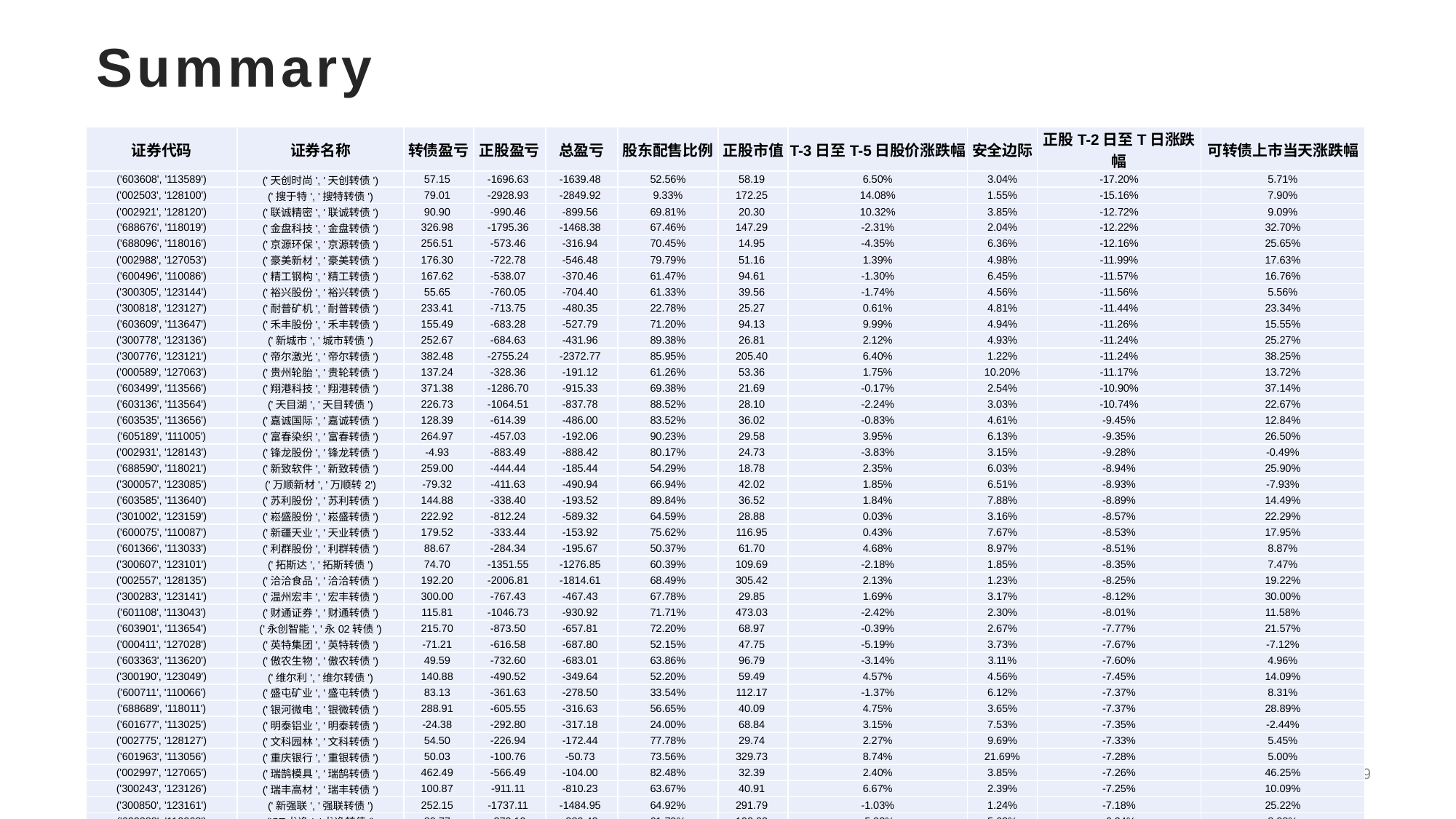

# Summary
| 证券代码 | 证券名称 | 转债盈亏 | 正股盈亏 | 总盈亏 | 股东配售比例 | 正股市值 | T-3日至T-5日股价涨跌幅 | 安全边际 | 正股T-2日至T日涨跌幅 | 可转债上市当天涨跌幅 |
| --- | --- | --- | --- | --- | --- | --- | --- | --- | --- | --- |
| ('603608', '113589') | ('天创时尚', '天创转债') | 57.15 | -1696.63 | -1639.48 | 52.56% | 58.19 | 6.50% | 3.04% | -17.20% | 5.71% |
| ('002503', '128100') | ('搜于特', '搜特转债') | 79.01 | -2928.93 | -2849.92 | 9.33% | 172.25 | 14.08% | 1.55% | -15.16% | 7.90% |
| ('002921', '128120') | ('联诚精密', '联诚转债') | 90.90 | -990.46 | -899.56 | 69.81% | 20.30 | 10.32% | 3.85% | -12.72% | 9.09% |
| ('688676', '118019') | ('金盘科技', '金盘转债') | 326.98 | -1795.36 | -1468.38 | 67.46% | 147.29 | -2.31% | 2.04% | -12.22% | 32.70% |
| ('688096', '118016') | ('京源环保', '京源转债') | 256.51 | -573.46 | -316.94 | 70.45% | 14.95 | -4.35% | 6.36% | -12.16% | 25.65% |
| ('002988', '127053') | ('豪美新材', '豪美转债') | 176.30 | -722.78 | -546.48 | 79.79% | 51.16 | 1.39% | 4.98% | -11.99% | 17.63% |
| ('600496', '110086') | ('精工钢构', '精工转债') | 167.62 | -538.07 | -370.46 | 61.47% | 94.61 | -1.30% | 6.45% | -11.57% | 16.76% |
| ('300305', '123144') | ('裕兴股份', '裕兴转债') | 55.65 | -760.05 | -704.40 | 61.33% | 39.56 | -1.74% | 4.56% | -11.56% | 5.56% |
| ('300818', '123127') | ('耐普矿机', '耐普转债') | 233.41 | -713.75 | -480.35 | 22.78% | 25.27 | 0.61% | 4.81% | -11.44% | 23.34% |
| ('603609', '113647') | ('禾丰股份', '禾丰转债') | 155.49 | -683.28 | -527.79 | 71.20% | 94.13 | 9.99% | 4.94% | -11.26% | 15.55% |
| ('300778', '123136') | ('新城市', '城市转债') | 252.67 | -684.63 | -431.96 | 89.38% | 26.81 | 2.12% | 4.93% | -11.24% | 25.27% |
| ('300776', '123121') | ('帝尔激光', '帝尔转债') | 382.48 | -2755.24 | -2372.77 | 85.95% | 205.40 | 6.40% | 1.22% | -11.24% | 38.25% |
| ('000589', '127063') | ('贵州轮胎', '贵轮转债') | 137.24 | -328.36 | -191.12 | 61.26% | 53.36 | 1.75% | 10.20% | -11.17% | 13.72% |
| ('603499', '113566') | ('翔港科技', '翔港转债') | 371.38 | -1286.70 | -915.33 | 69.38% | 21.69 | -0.17% | 2.54% | -10.90% | 37.14% |
| ('603136', '113564') | ('天目湖', '天目转债') | 226.73 | -1064.51 | -837.78 | 88.52% | 28.10 | -2.24% | 3.03% | -10.74% | 22.67% |
| ('603535', '113656') | ('嘉诚国际', '嘉诚转债') | 128.39 | -614.39 | -486.00 | 83.52% | 36.02 | -0.83% | 4.61% | -9.45% | 12.84% |
| ('605189', '111005') | ('富春染织', '富春转债') | 264.97 | -457.03 | -192.06 | 90.23% | 29.58 | 3.95% | 6.13% | -9.35% | 26.50% |
| ('002931', '128143') | ('锋龙股份', '锋龙转债') | -4.93 | -883.49 | -888.42 | 80.17% | 24.73 | -3.83% | 3.15% | -9.28% | -0.49% |
| ('688590', '118021') | ('新致软件', '新致转债') | 259.00 | -444.44 | -185.44 | 54.29% | 18.78 | 2.35% | 6.03% | -8.94% | 25.90% |
| ('300057', '123085') | ('万顺新材', '万顺转2') | -79.32 | -411.63 | -490.94 | 66.94% | 42.02 | 1.85% | 6.51% | -8.93% | -7.93% |
| ('603585', '113640') | ('苏利股份', '苏利转债') | 144.88 | -338.40 | -193.52 | 89.84% | 36.52 | 1.84% | 7.88% | -8.89% | 14.49% |
| ('301002', '123159') | ('崧盛股份', '崧盛转债') | 222.92 | -812.24 | -589.32 | 64.59% | 28.88 | 0.03% | 3.16% | -8.57% | 22.29% |
| ('600075', '110087') | ('新疆天业', '天业转债') | 179.52 | -333.44 | -153.92 | 75.62% | 116.95 | 0.43% | 7.67% | -8.53% | 17.95% |
| ('601366', '113033') | ('利群股份', '利群转债') | 88.67 | -284.34 | -195.67 | 50.37% | 61.70 | 4.68% | 8.97% | -8.51% | 8.87% |
| ('300607', '123101') | ('拓斯达', '拓斯转债') | 74.70 | -1351.55 | -1276.85 | 60.39% | 109.69 | -2.18% | 1.85% | -8.35% | 7.47% |
| ('002557', '128135') | ('洽洽食品', '洽洽转债') | 192.20 | -2006.81 | -1814.61 | 68.49% | 305.42 | 2.13% | 1.23% | -8.25% | 19.22% |
| ('300283', '123141') | ('温州宏丰', '宏丰转债') | 300.00 | -767.43 | -467.43 | 67.78% | 29.85 | 1.69% | 3.17% | -8.12% | 30.00% |
| ('601108', '113043') | ('财通证券', '财通转债') | 115.81 | -1046.73 | -930.92 | 71.71% | 473.03 | -2.42% | 2.30% | -8.01% | 11.58% |
| ('603901', '113654') | ('永创智能', '永02转债') | 215.70 | -873.50 | -657.81 | 72.20% | 68.97 | -0.39% | 2.67% | -7.77% | 21.57% |
| ('000411', '127028') | ('英特集团', '英特转债') | -71.21 | -616.58 | -687.80 | 52.15% | 47.75 | -5.19% | 3.73% | -7.67% | -7.12% |
| ('603363', '113620') | ('傲农生物', '傲农转债') | 49.59 | -732.60 | -683.01 | 63.86% | 96.79 | -3.14% | 3.11% | -7.60% | 4.96% |
| ('300190', '123049') | ('维尔利', '维尔转债') | 140.88 | -490.52 | -349.64 | 52.20% | 59.49 | 4.57% | 4.56% | -7.45% | 14.09% |
| ('600711', '110066') | ('盛屯矿业', '盛屯转债') | 83.13 | -361.63 | -278.50 | 33.54% | 112.17 | -1.37% | 6.12% | -7.37% | 8.31% |
| ('688689', '118011') | ('银河微电', '银微转债') | 288.91 | -605.55 | -316.63 | 56.65% | 40.09 | 4.75% | 3.65% | -7.37% | 28.89% |
| ('601677', '113025') | ('明泰铝业', '明泰转债') | -24.38 | -292.80 | -317.18 | 24.00% | 68.84 | 3.15% | 7.53% | -7.35% | -2.44% |
| ('002775', '128127') | ('文科园林', '文科转债') | 54.50 | -226.94 | -172.44 | 77.78% | 29.74 | 2.27% | 9.69% | -7.33% | 5.45% |
| ('601963', '113056') | ('重庆银行', '重银转债') | 50.03 | -100.76 | -50.73 | 73.56% | 329.73 | 8.74% | 21.69% | -7.28% | 5.00% |
| ('002997', '127065') | ('瑞鹄模具', '瑞鹄转债') | 462.49 | -566.49 | -104.00 | 82.48% | 32.39 | 2.40% | 3.85% | -7.26% | 46.25% |
| ('300243', '123126') | ('瑞丰高材', '瑞丰转债') | 100.87 | -911.11 | -810.23 | 63.67% | 40.91 | 6.67% | 2.39% | -7.25% | 10.09% |
| ('300850', '123161') | ('新强联', '强联转债') | 252.15 | -1737.11 | -1484.95 | 64.92% | 291.79 | -1.03% | 1.24% | -7.18% | 25.22% |
| ('600388', '110068') | ('ST龙净', '龙净转债') | 80.77 | -370.19 | -289.42 | 61.79% | 102.63 | -5.92% | 5.63% | -6.94% | 8.08% |
29